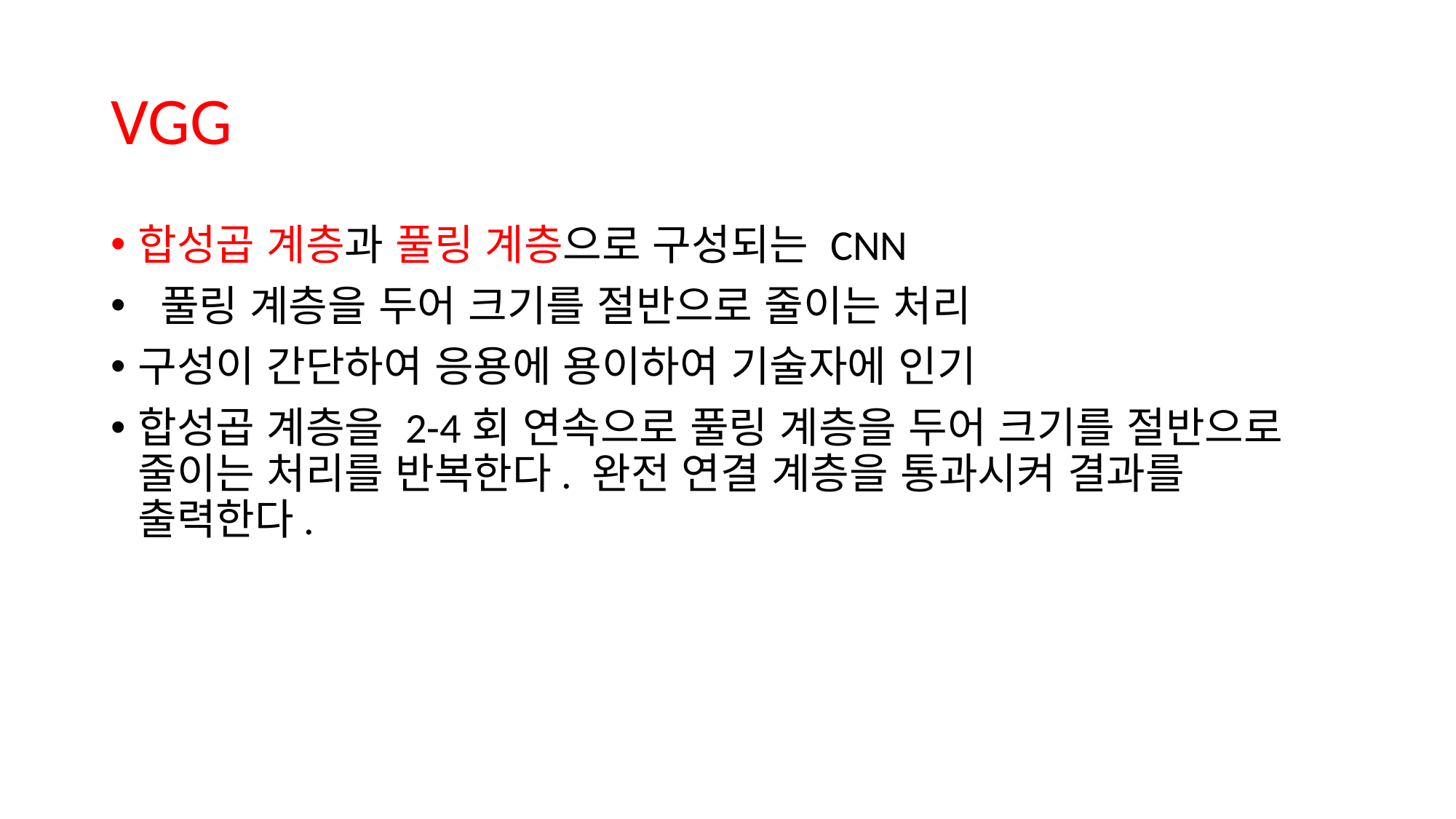

# VGG
합성곱 계층과 풀링 계층으로 구성되는 CNN
 풀링 계층을 두어 크기를 절반으로 줄이는 처리
구성이 간단하여 응용에 용이하여 기술자에 인기
합성곱 계층을 2-4회 연속으로 풀링 계층을 두어 크기를 절반으로 줄이는 처리를 반복한다. 완전 연결 계층을 통과시켜 결과를 출력한다.